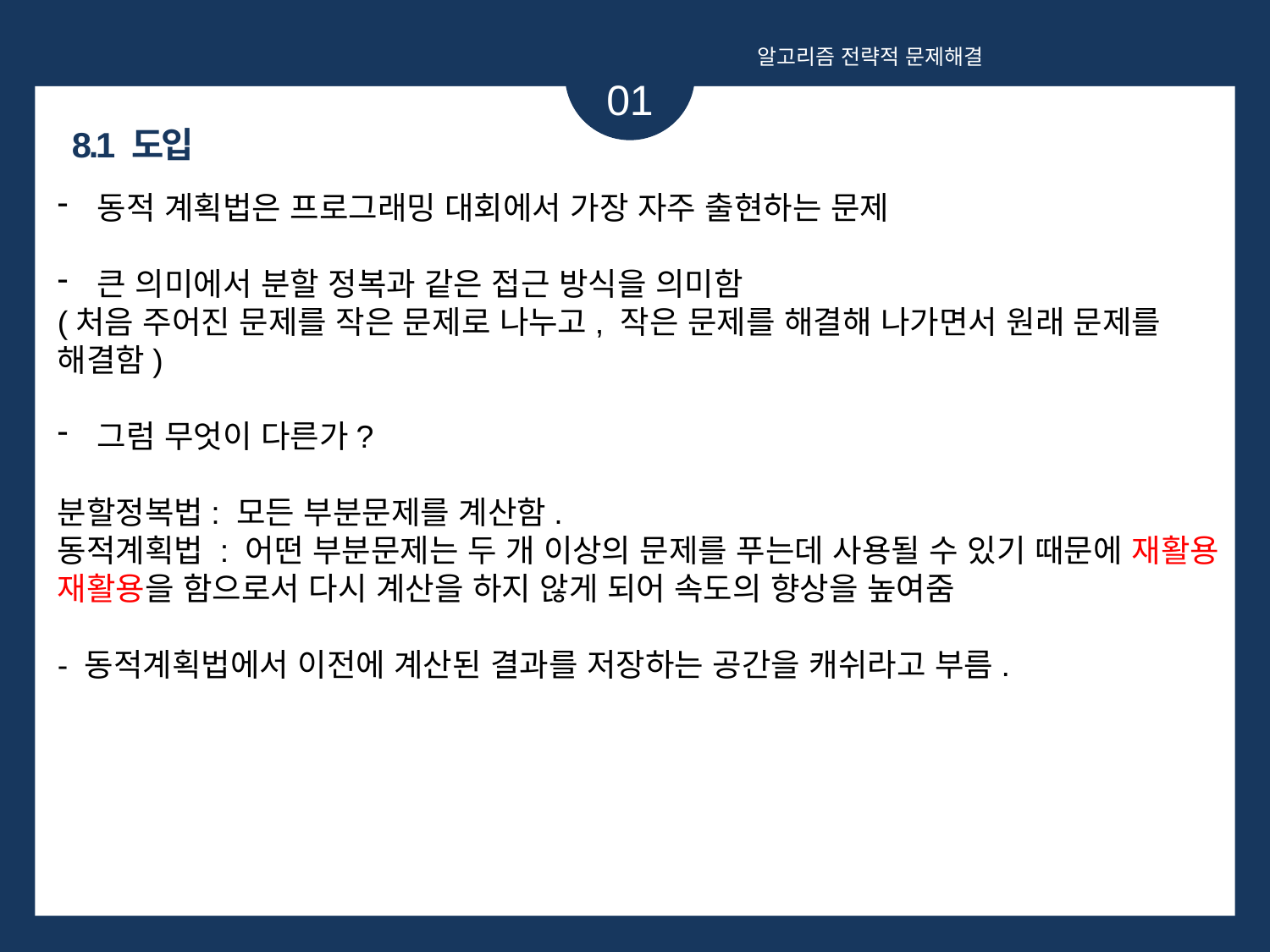

알고리즘 전략적 문제해결
01

8.1 도입
동적 계획법은 프로그래밍 대회에서 가장 자주 출현하는 문제

큰 의미에서 분할 정복과 같은 접근 방식을 의미함
(처음 주어진 문제를 작은 문제로 나누고, 작은 문제를 해결해 나가면서 원래 문제를 해결함)

그럼 무엇이 다른가?

분할정복법: 모든 부분문제를 계산함.
동적계획법 : 어떤 부분문제는 두 개 이상의 문제를 푸는데 사용될 수 있기 때문에 재활용
재활용을 함으로서 다시 계산을 하지 않게 되어 속도의 향상을 높여줌

- 동적계획법에서 이전에 계산된 결과를 저장하는 공간을 캐쉬라고 부름.